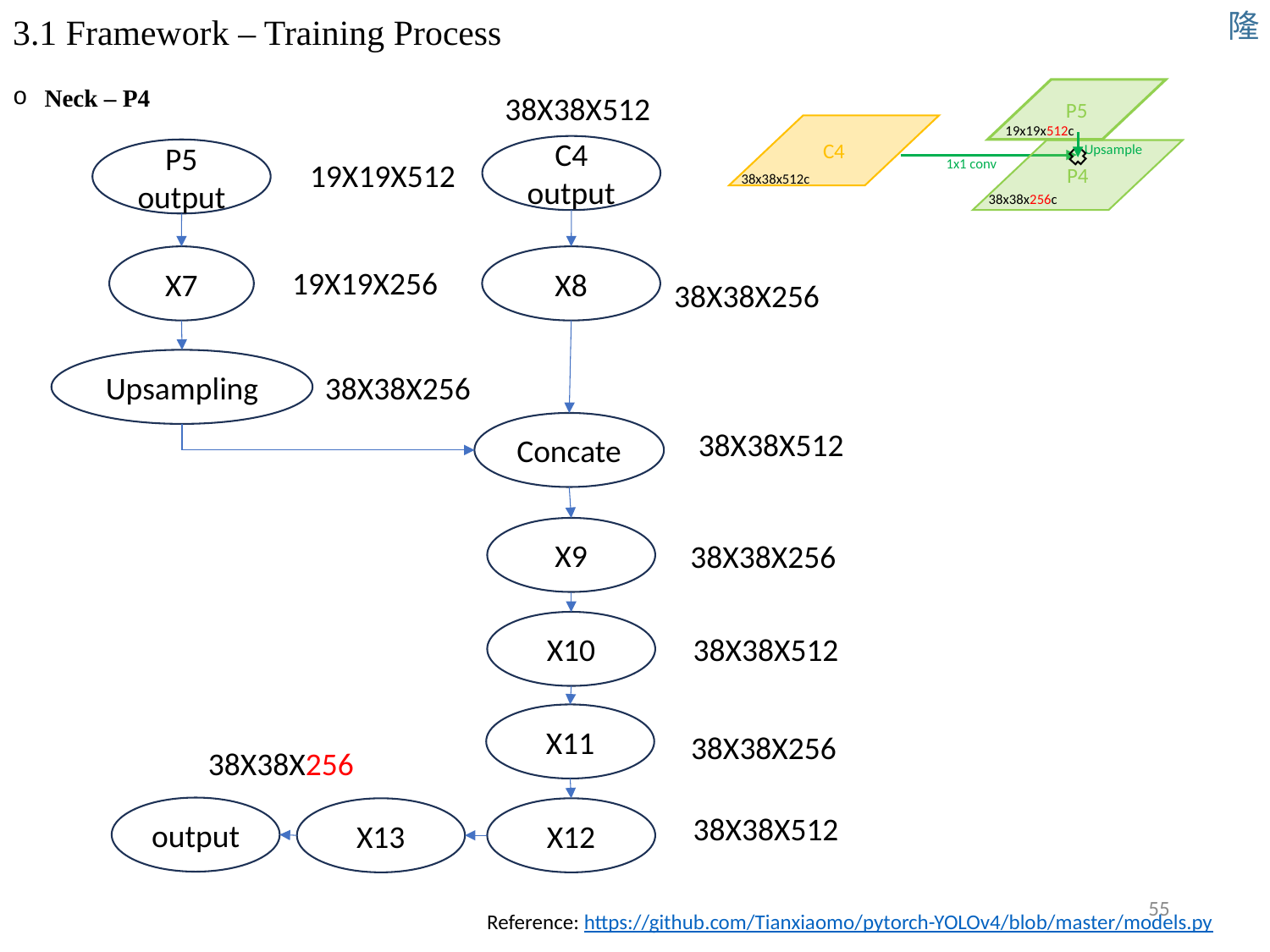

隆
# 3.1 Framework – Training Process
Neck – P4
P5
C4
19x19x512c
Upsample
P4
1x1 conv

38x38x512c
38x38x256c
38X38X512
C4 output
P5 output
X7
Upsampling
X9
19X19X512
X8
19X19X256
38X38X256
38X38X256
Concate
38X38X512
38X38X256
X10
38X38X512
X11
38X38X256
38X38X256
output
X13
X12
38X38X512
55
Reference: https://github.com/Tianxiaomo/pytorch-YOLOv4/blob/master/models.py